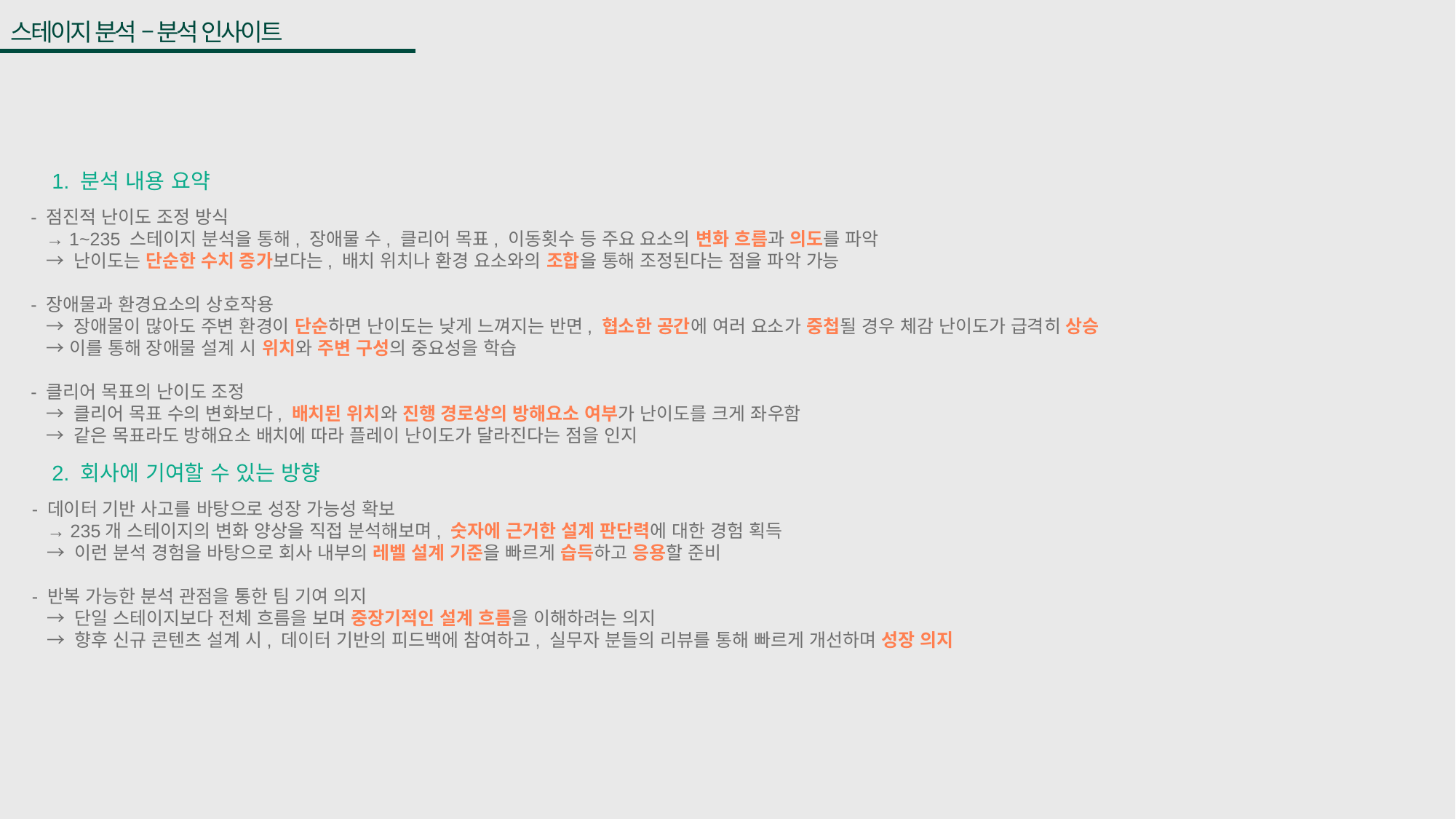

스테이지 분석 – 분석 인사이트
1. 분석 내용 요약
- 점진적 난이도 조정 방식
   → 1~235 스테이지 분석을 통해, 장애물 수, 클리어 목표, 이동횟수 등 주요 요소의 변화 흐름과 의도를 파악
   → 난이도는 단순한 수치 증가보다는, 배치 위치나 환경 요소와의 조합을 통해 조정된다는 점을 파악 가능
- 장애물과 환경요소의 상호작용
   → 장애물이 많아도 주변 환경이 단순하면 난이도는 낮게 느껴지는 반면, 협소한 공간에 여러 요소가 중첩될 경우 체감 난이도가 급격히 상승
   → 이를 통해 장애물 설계 시 위치와 주변 구성의 중요성을 학습
- 클리어 목표의 난이도 조정
   → 클리어 목표 수의 변화보다, 배치된 위치와 진행 경로상의 방해요소 여부가 난이도를 크게 좌우함
   → 같은 목표라도 방해요소 배치에 따라 플레이 난이도가 달라진다는 점을 인지
2. 회사에 기여할 수 있는 방향
- 데이터 기반 사고를 바탕으로 성장 가능성 확보
   → 235개 스테이지의 변화 양상을 직접 분석해보며, 숫자에 근거한 설계 판단력에 대한 경험 획득
   → 이런 분석 경험을 바탕으로 회사 내부의 레벨 설계 기준을 빠르게 습득하고 응용할 준비

- 반복 가능한 분석 관점을 통한 팀 기여 의지
   → 단일 스테이지보다 전체 흐름을 보며 중장기적인 설계 흐름을 이해하려는 의지
   → 향후 신규 콘텐츠 설계 시, 데이터 기반의 피드백에 참여하고, 실무자 분들의 리뷰를 통해 빠르게 개선하며 성장 의지